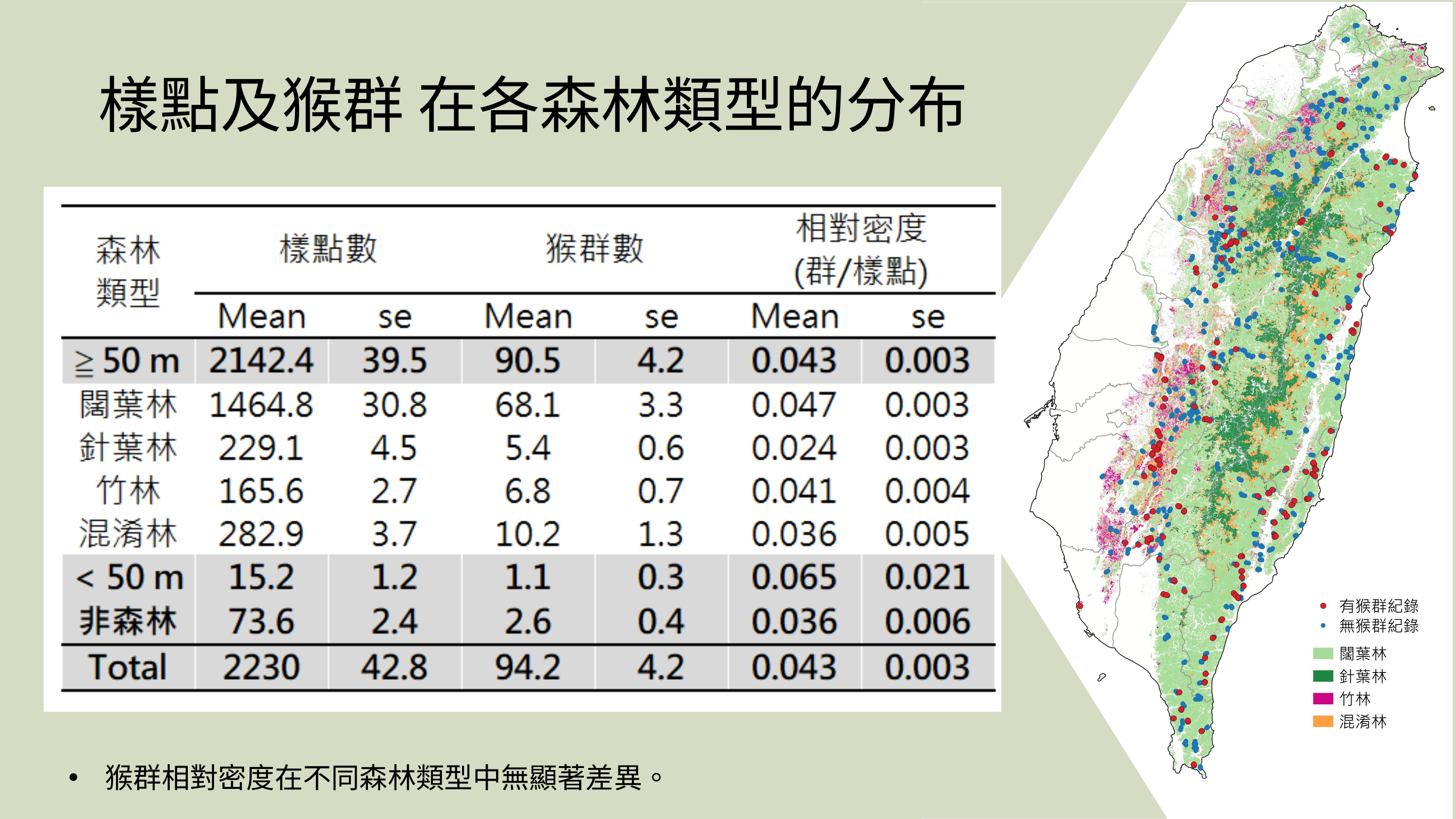

樣點及猴群 在各森林類型的分布

猴群相對密度在不同森林類型中無顯著差異。